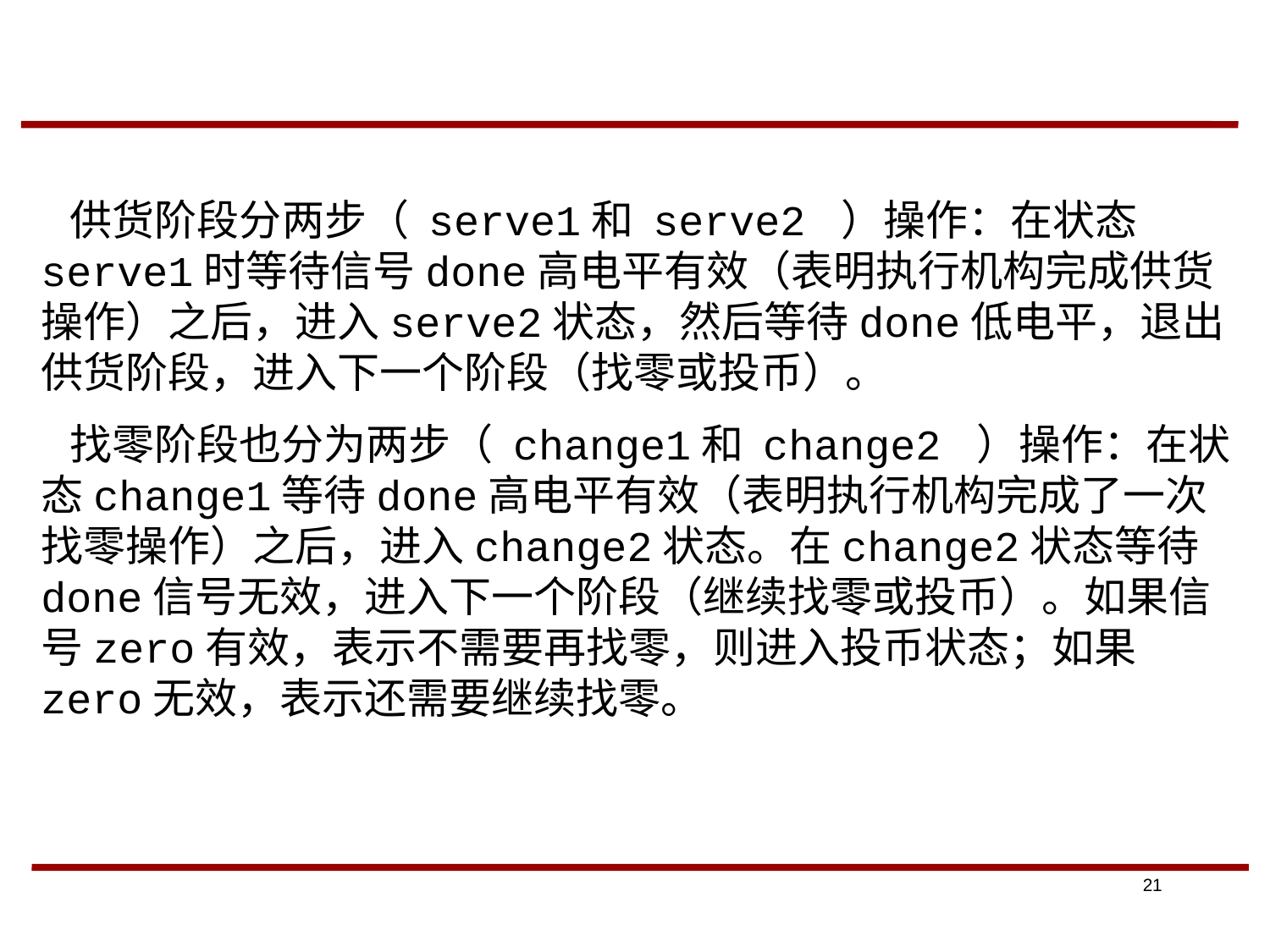

供货阶段分两步（ serve1和 serve2 ）操作：在状态serve1时等待信号done高电平有效（表明执行机构完成供货操作）之后，进入serve2状态，然后等待done低电平，退出供货阶段，进入下一个阶段（找零或投币）。
  找零阶段也分为两步（ change1和 change2 ）操作：在状态change1等待done高电平有效（表明执行机构完成了一次找零操作）之后，进入change2状态。在change2状态等待done信号无效，进入下一个阶段（继续找零或投币）。如果信号zero有效，表示不需要再找零，则进入投币状态；如果zero无效，表示还需要继续找零。